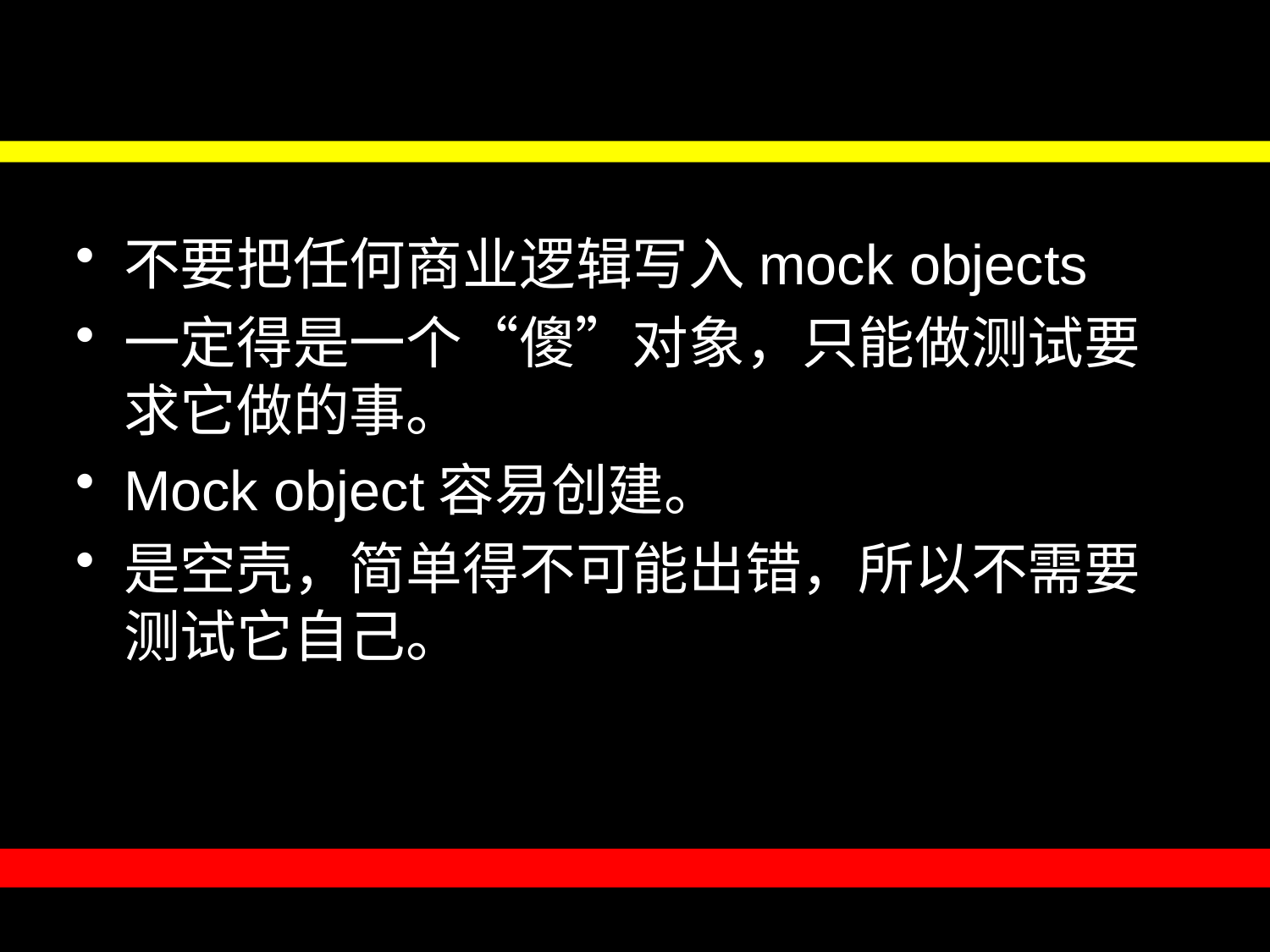

#
不要把任何商业逻辑写入mock objects
一定得是一个“傻”对象，只能做测试要求它做的事。
Mock object容易创建。
是空壳，简单得不可能出错，所以不需要测试它自己。